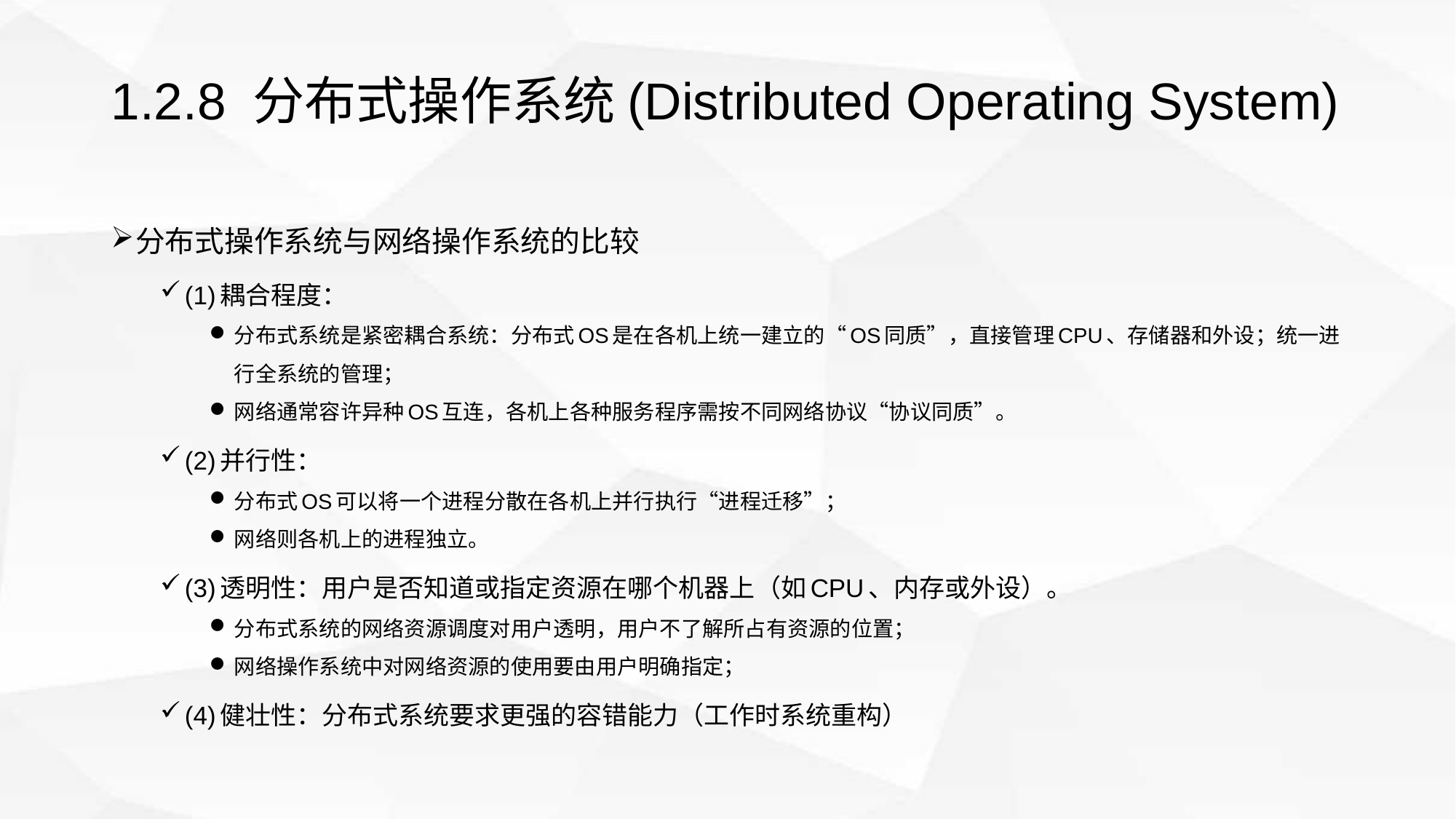

# 1.2.8 分布式操作系统(Distributed Operating System)
分布式操作系统与网络操作系统的比较
(1)耦合程度：
分布式系统是紧密耦合系统：分布式OS是在各机上统一建立的“OS同质”，直接管理CPU、存储器和外设；统一进行全系统的管理；
网络通常容许异种OS互连，各机上各种服务程序需按不同网络协议“协议同质”。
(2)并行性：
分布式OS可以将一个进程分散在各机上并行执行“进程迁移”；
网络则各机上的进程独立。
(3)透明性：用户是否知道或指定资源在哪个机器上（如CPU、内存或外设）。
分布式系统的网络资源调度对用户透明，用户不了解所占有资源的位置；
网络操作系统中对网络资源的使用要由用户明确指定；
(4)健壮性：分布式系统要求更强的容错能力（工作时系统重构）